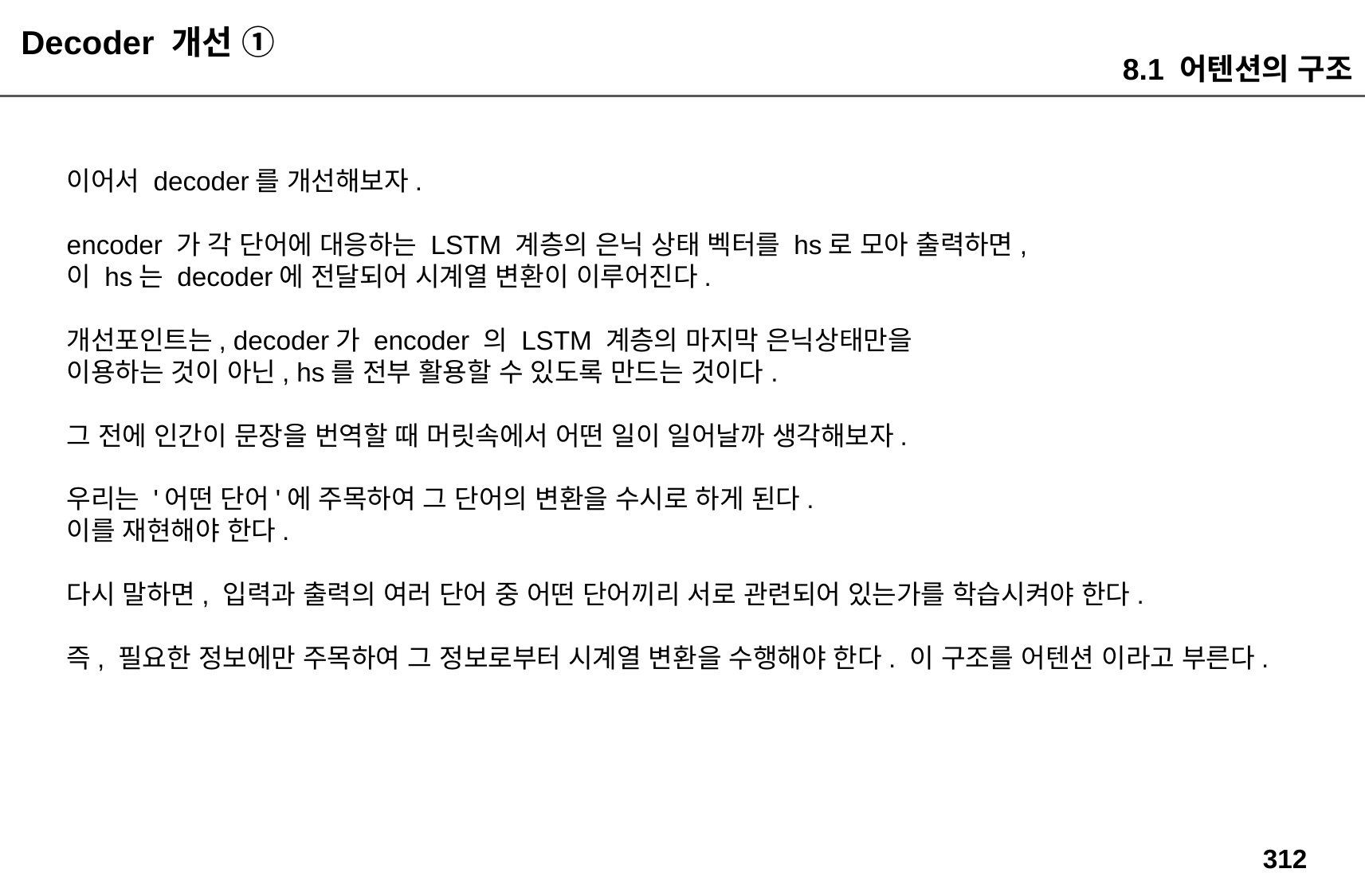

Decoder 개선 ①
8.1 어텐션의 구조
이어서 decoder를 개선해보자.

encoder 가 각 단어에 대응하는 LSTM 계층의 은닉 상태 벡터를 hs로 모아 출력하면,
이 hs는 decoder에 전달되어 시계열 변환이 이루어진다.

개선포인트는, decoder가 encoder 의 LSTM 계층의 마지막 은닉상태만을
이용하는 것이 아닌, hs를 전부 활용할 수 있도록 만드는 것이다.

그 전에 인간이 문장을 번역할 때 머릿속에서 어떤 일이 일어날까 생각해보자.

우리는 '어떤 단어'에 주목하여 그 단어의 변환을 수시로 하게 된다.
이를 재현해야 한다.

다시 말하면, 입력과 출력의 여러 단어 중 어떤 단어끼리 서로 관련되어 있는가를 학습시켜야 한다.

즉, 필요한 정보에만 주목하여 그 정보로부터 시계열 변환을 수행해야 한다. 이 구조를 어텐션 이라고 부른다.